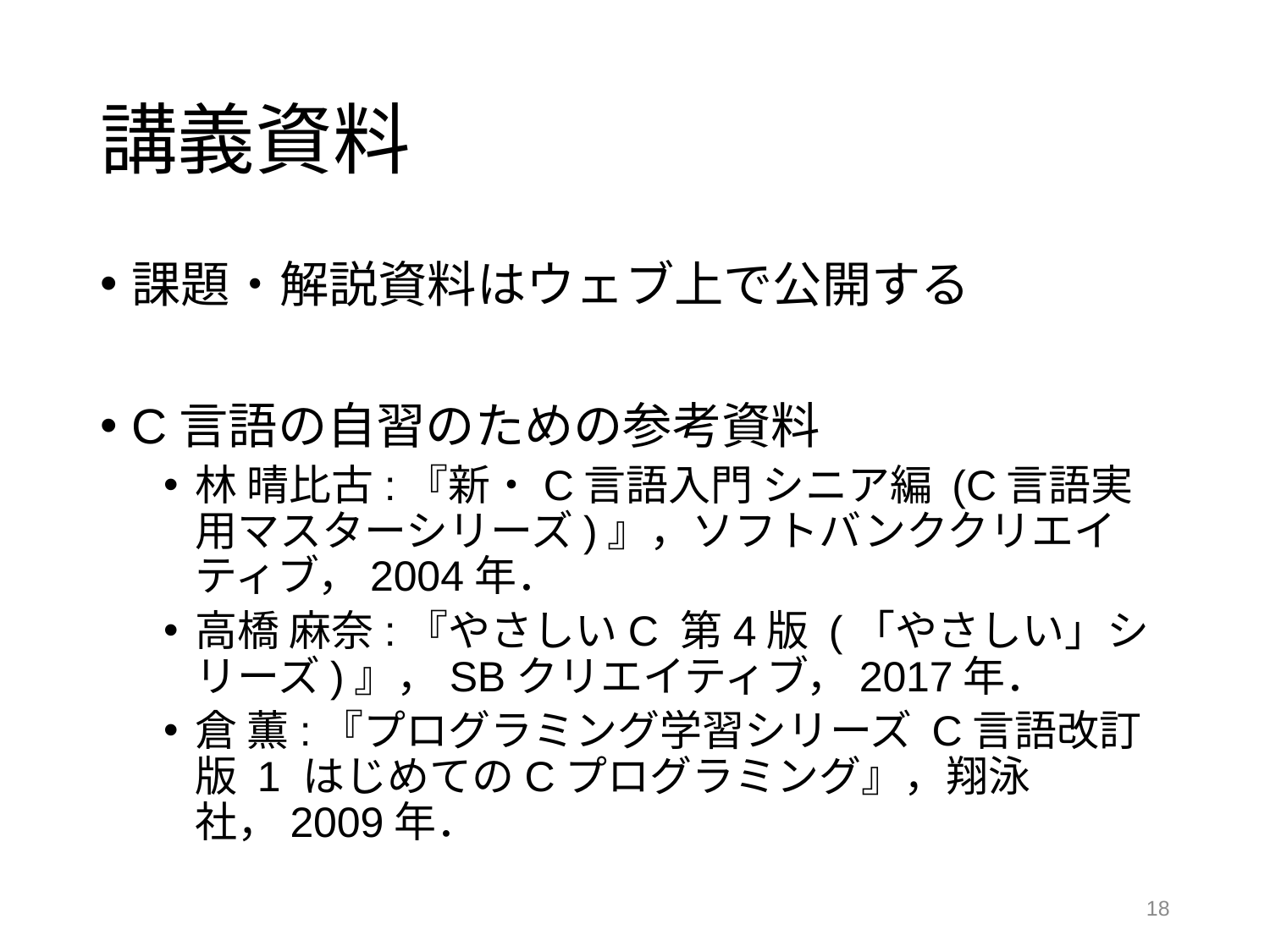

# 講義資料
課題・解説資料はウェブ上で公開する

C言語の自習のための参考資料
林 晴比古:『新・C言語入門 シニア編 (C言語実用マスターシリーズ)』，ソフトバンククリエイティブ，2004年．
高橋 麻奈:『やさしいC 第4版 (「やさしい」シリーズ)』，SBクリエイティブ，2017年．
倉 薫:『プログラミング学習シリーズ C言語改訂版 1 はじめてのCプログラミング』，翔泳社，2009年．
18